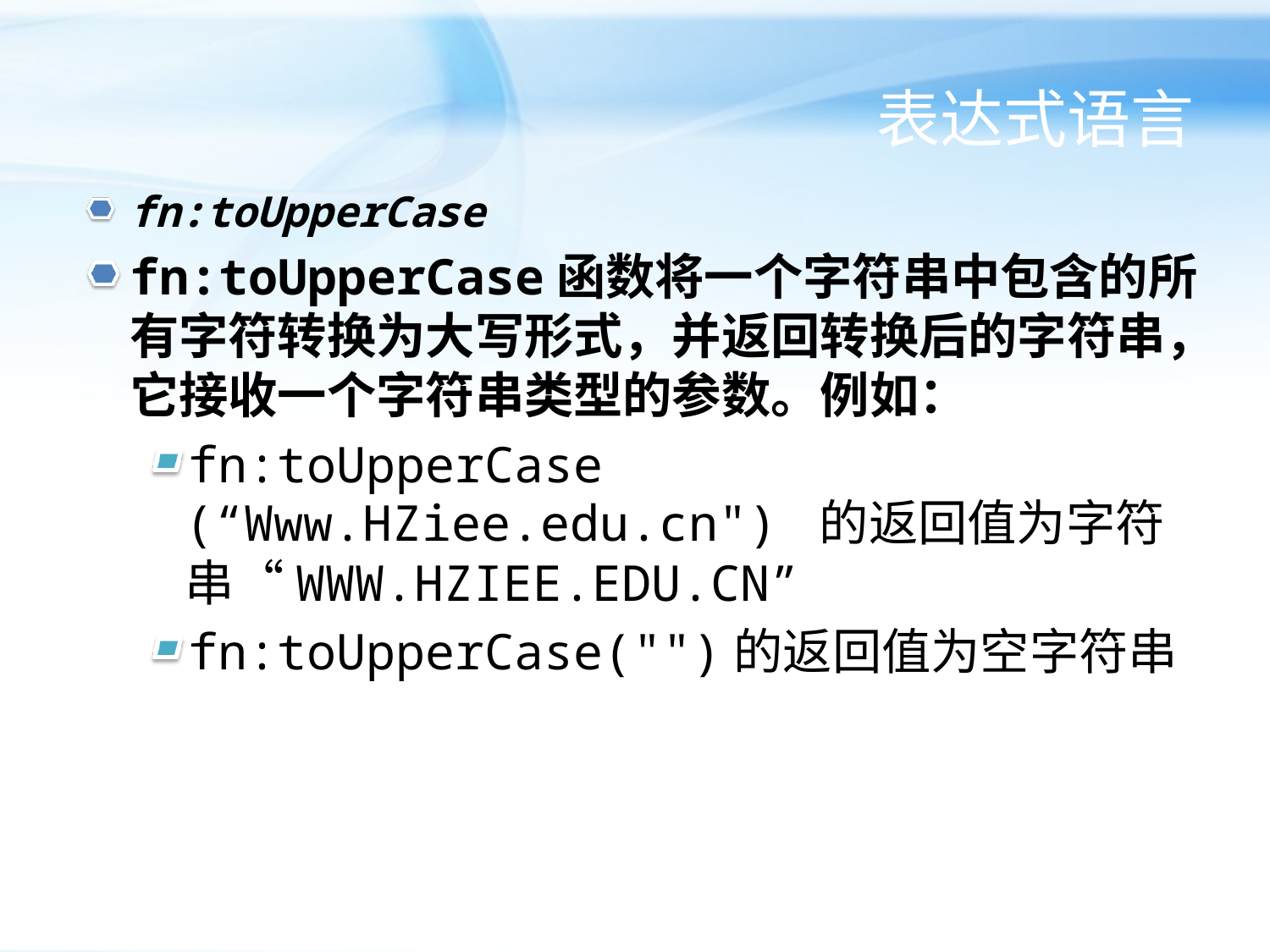

# 表达式语言
fn:toUpperCase
fn:toUpperCase函数将一个字符串中包含的所有字符转换为大写形式，并返回转换后的字符串，它接收一个字符串类型的参数。例如：
fn:toUpperCase (“Www.HZiee.edu.cn") 的返回值为字符串“WWW.HZIEE.EDU.CN”
fn:toUpperCase("")的返回值为空字符串